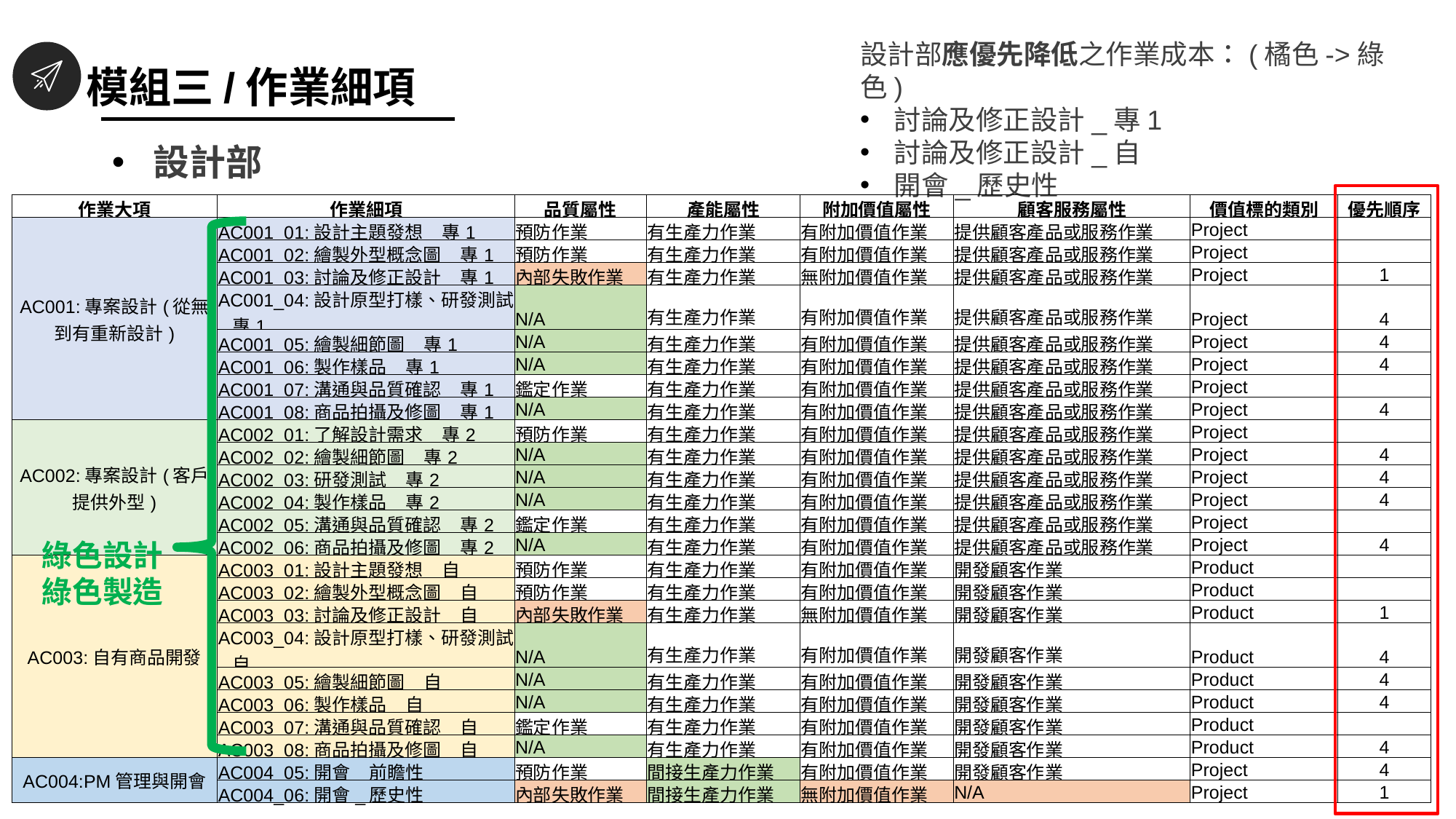

模組三/作業細項

設計部應優先降低之作業成本：(橘色->綠色)
討論及修正設計_專1
討論及修正設計_自
開會_歷史性
設計部

| 作業大項 | 作業細項 | 品質屬性 | 產能屬性 | 附加價值屬性 | 顧客服務屬性 | 價值標的類別 | 優先順序 |
| --- | --- | --- | --- | --- | --- | --- | --- |
| AC001:專案設計(從無到有重新設計) | AC001\_01:設計主題發想\_專1 | 預防作業 | 有生產力作業 | 有附加價值作業 | 提供顧客產品或服務作業 | Project |  |
|  | AC001\_02:繪製外型概念圖\_專1 | 預防作業 | 有生產力作業 | 有附加價值作業 | 提供顧客產品或服務作業 | Project |  |
|  | AC001\_03:討論及修正設計\_專1 | 內部失敗作業 | 有生產力作業 | 無附加價值作業 | 提供顧客產品或服務作業 | Project | 1 |
|  | AC001\_04:設計原型打樣、研發測試\_專1 | N/A | 有生產力作業 | 有附加價值作業 | 提供顧客產品或服務作業 | Project | 4 |
|  | AC001\_05:繪製細節圖\_專1 | N/A | 有生產力作業 | 有附加價值作業 | 提供顧客產品或服務作業 | Project | 4 |
|  | AC001\_06:製作樣品\_專1 | N/A | 有生產力作業 | 有附加價值作業 | 提供顧客產品或服務作業 | Project | 4 |
|  | AC001\_07:溝通與品質確認\_專1 | 鑑定作業 | 有生產力作業 | 有附加價值作業 | 提供顧客產品或服務作業 | Project |  |
|  | AC001\_08:商品拍攝及修圖\_專1 | N/A | 有生產力作業 | 有附加價值作業 | 提供顧客產品或服務作業 | Project | 4 |
| AC002:專案設計(客戶提供外型) | AC002\_01:了解設計需求\_專2 | 預防作業 | 有生產力作業 | 有附加價值作業 | 提供顧客產品或服務作業 | Project |  |
|  | AC002\_02:繪製細節圖\_專2 | N/A | 有生產力作業 | 有附加價值作業 | 提供顧客產品或服務作業 | Project | 4 |
|  | AC002\_03:研發測試\_專2 | N/A | 有生產力作業 | 有附加價值作業 | 提供顧客產品或服務作業 | Project | 4 |
|  | AC002\_04:製作樣品\_專2 | N/A | 有生產力作業 | 有附加價值作業 | 提供顧客產品或服務作業 | Project | 4 |
|  | AC002\_05:溝通與品質確認\_專2 | 鑑定作業 | 有生產力作業 | 有附加價值作業 | 提供顧客產品或服務作業 | Project |  |
|  | AC002\_06:商品拍攝及修圖\_專2 | N/A | 有生產力作業 | 有附加價值作業 | 提供顧客產品或服務作業 | Project | 4 |
| AC003:自有商品開發 | AC003\_01:設計主題發想\_自 | 預防作業 | 有生產力作業 | 有附加價值作業 | 開發顧客作業 | Product |  |
|  | AC003\_02:繪製外型概念圖\_自 | 預防作業 | 有生產力作業 | 有附加價值作業 | 開發顧客作業 | Product |  |
|  | AC003\_03:討論及修正設計\_自 | 內部失敗作業 | 有生產力作業 | 無附加價值作業 | 開發顧客作業 | Product | 1 |
|  | AC003\_04:設計原型打樣、研發測試\_自 | N/A | 有生產力作業 | 有附加價值作業 | 開發顧客作業 | Product | 4 |
|  | AC003\_05:繪製細節圖\_自 | N/A | 有生產力作業 | 有附加價值作業 | 開發顧客作業 | Product | 4 |
|  | AC003\_06:製作樣品\_自 | N/A | 有生產力作業 | 有附加價值作業 | 開發顧客作業 | Product | 4 |
|  | AC003\_07:溝通與品質確認\_自 | 鑑定作業 | 有生產力作業 | 有附加價值作業 | 開發顧客作業 | Product |  |
|  | AC003\_08:商品拍攝及修圖\_自 | N/A | 有生產力作業 | 有附加價值作業 | 開發顧客作業 | Product | 4 |
| AC004:PM管理與開會 | AC004\_05:開會\_前瞻性 | 預防作業 | 間接生產力作業 | 有附加價值作業 | 開發顧客作業 | Project | 4 |
|  | AC004\_06:開會\_歷史性 | 內部失敗作業 | 間接生產力作業 | 無附加價值作業 | N/A | Project | 1 |

綠色設計
綠色製造